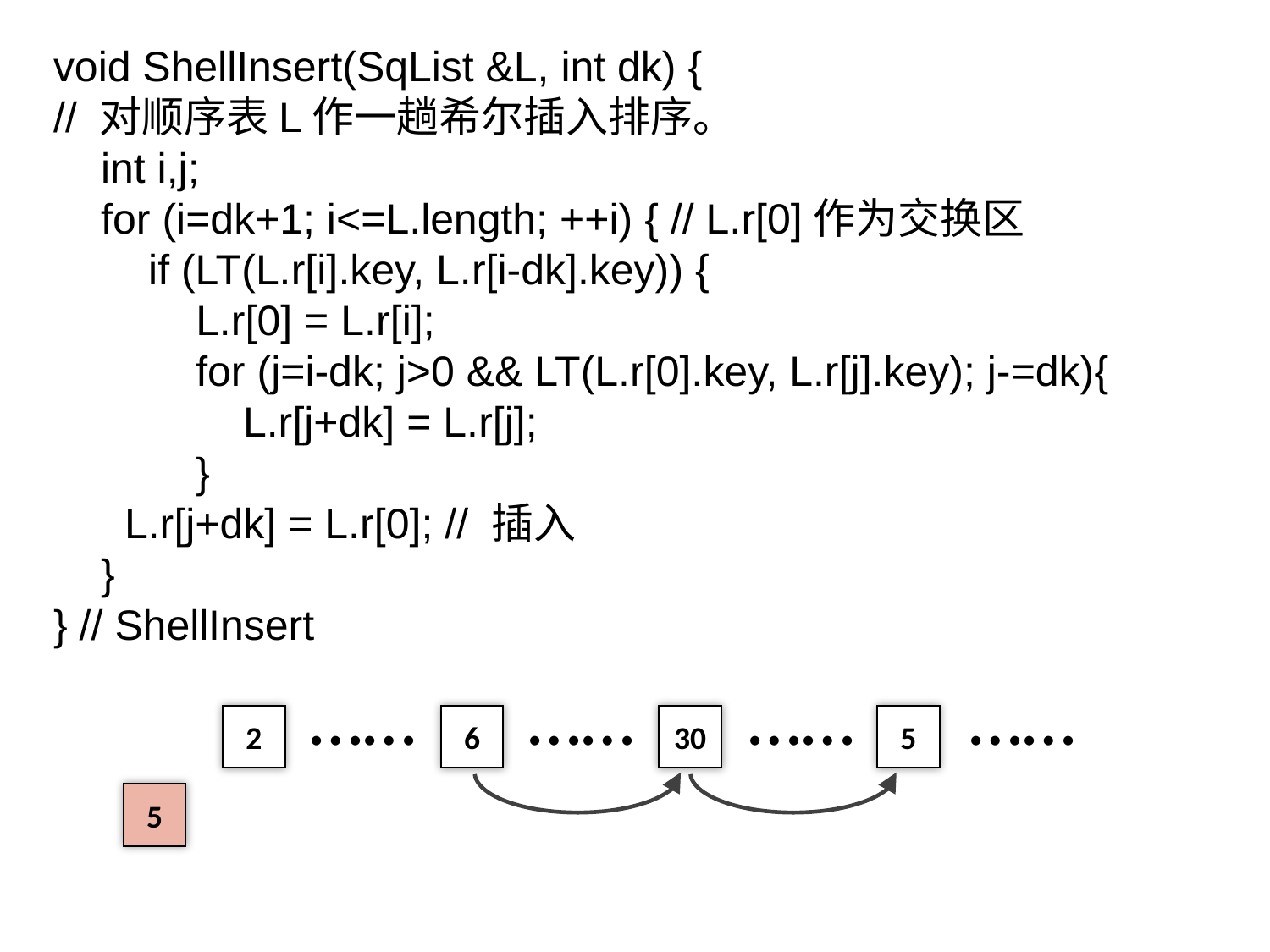

void ShellInsert(SqList &L, int dk) {
// 对顺序表L作一趟希尔插入排序。
    int i,j;
    for (i=dk+1; i<=L.length; ++i) { // L.r[0]作为交换区
        if (LT(L.r[i].key, L.r[i-dk].key)) {
            L.r[0] = L.r[i];
            for (j=i-dk; j>0 && LT(L.r[0].key, L.r[j].key); j-=dk){
                L.r[j+dk] = L.r[j];
            }
      L.r[j+dk] = L.r[0]; // 插入
    }
} // ShellInsert
……
……
……
……
2
6
30
5

5